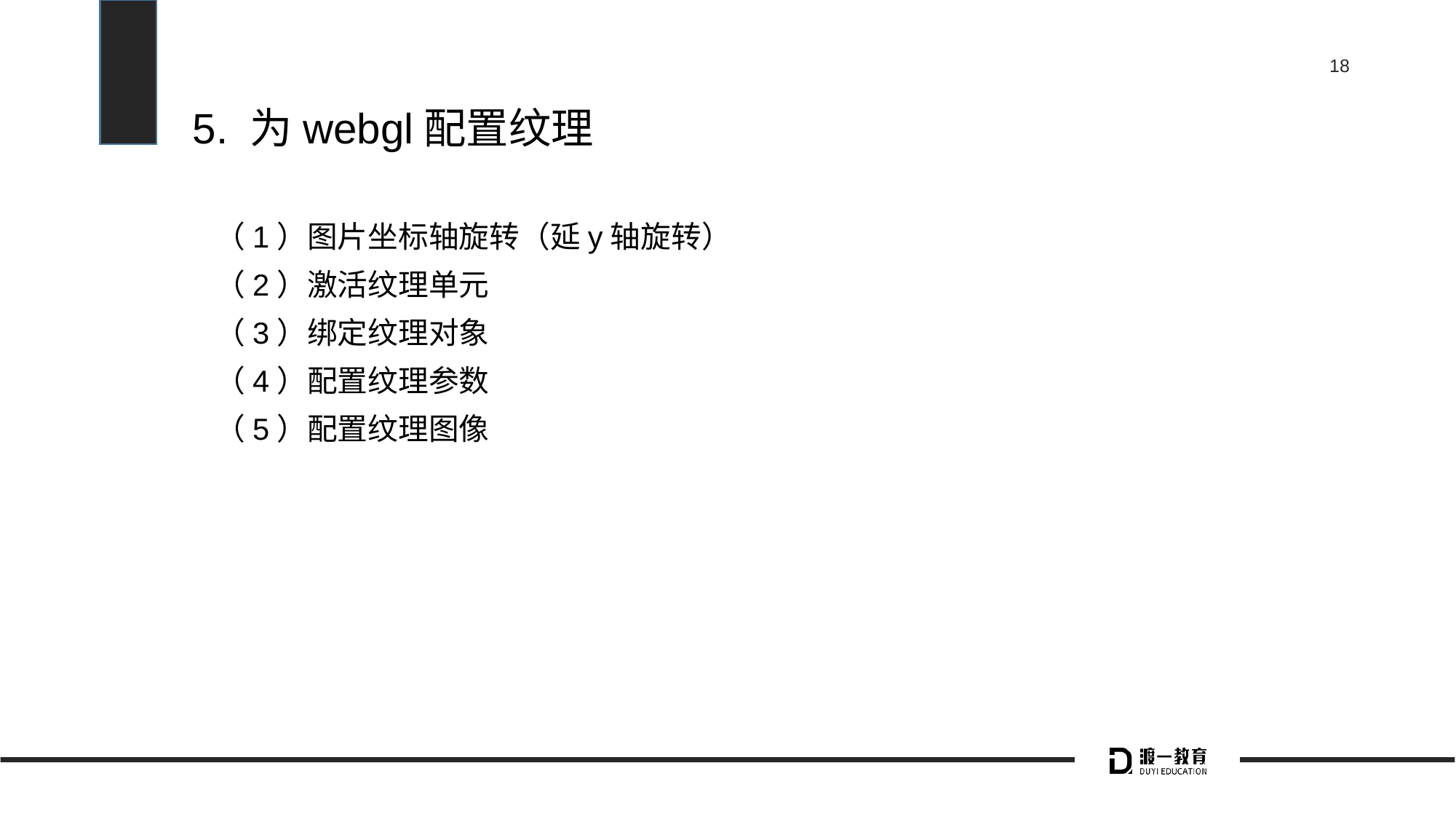

# 5. 为webgl配置纹理
（1）图片坐标轴旋转（延y轴旋转）
（2）激活纹理单元
（3）绑定纹理对象
（4）配置纹理参数
（5）配置纹理图像